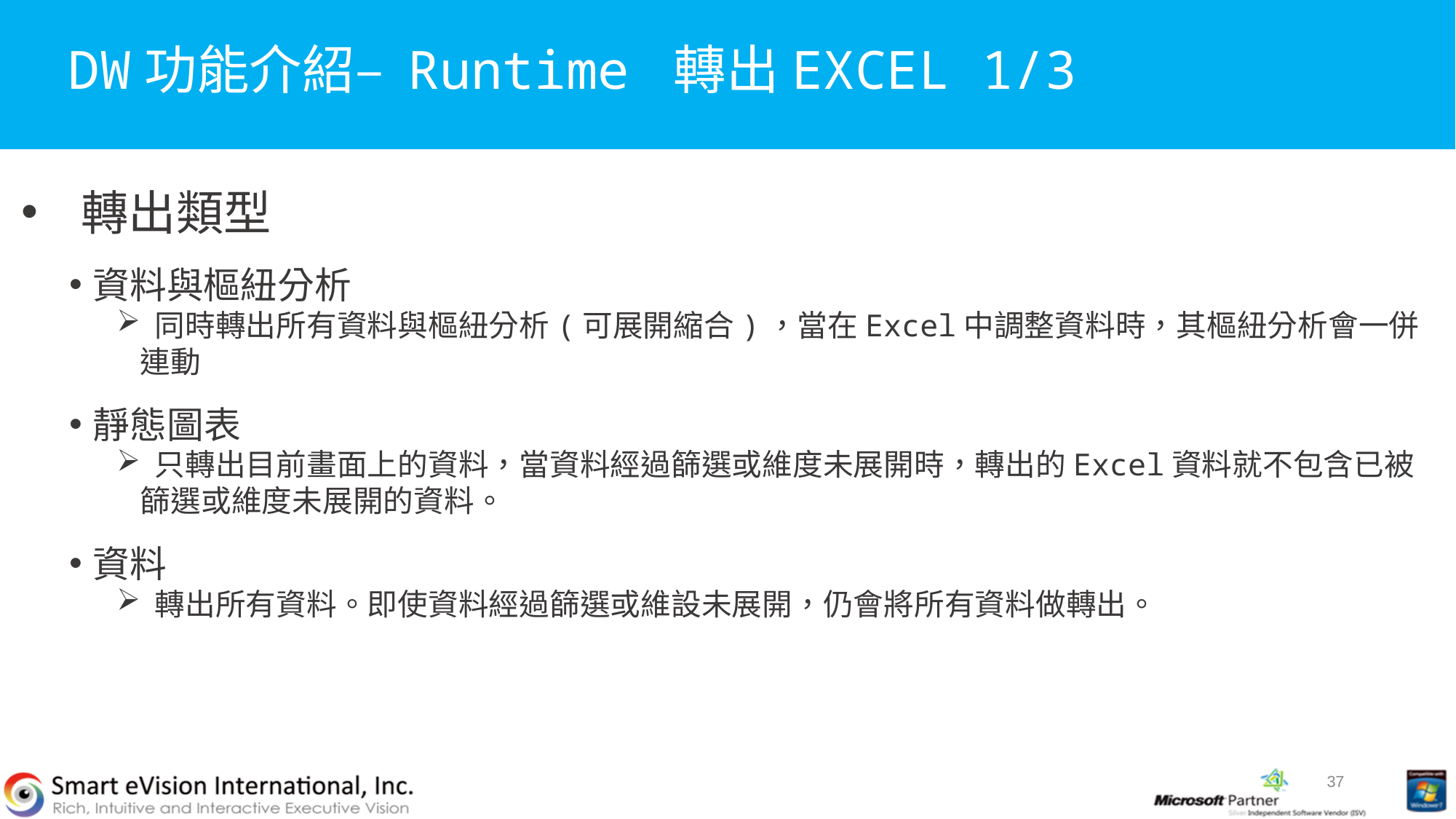

# DW功能介紹– Runtime 轉出EXCEL 1/3
轉出類型
資料與樞紐分析
 同時轉出所有資料與樞紐分析(可展開縮合)，當在Excel中調整資料時，其樞紐分析會一併連動
靜態圖表
 只轉出目前畫面上的資料，當資料經過篩選或維度未展開時，轉出的Excel資料就不包含已被篩選或維度未展開的資料。
資料
 轉出所有資料。即使資料經過篩選或維設未展開，仍會將所有資料做轉出。
37